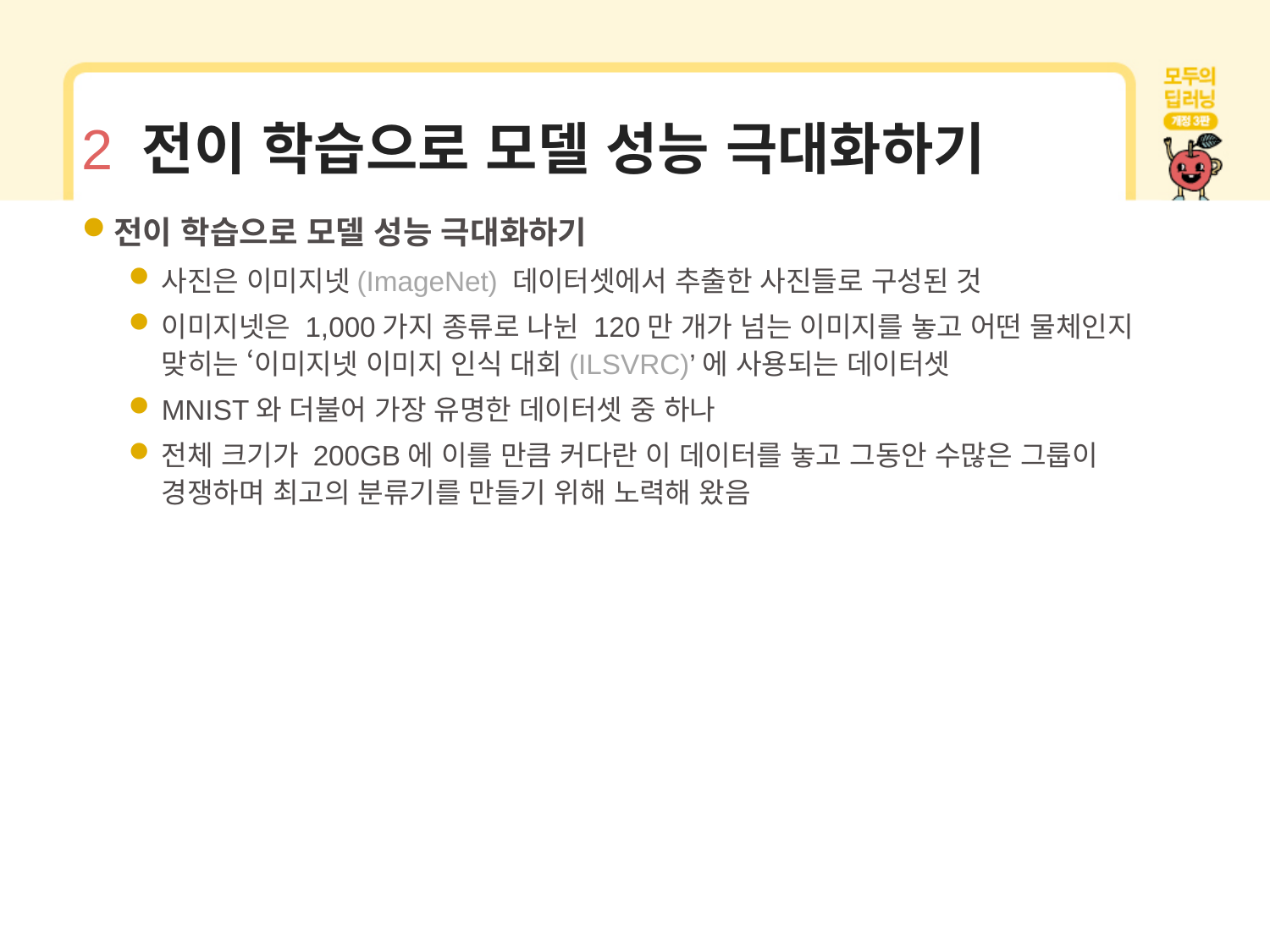

# 2 전이 학습으로 모델 성능 극대화하기
전이 학습으로 모델 성능 극대화하기
사진은 이미지넷(ImageNet) 데이터셋에서 추출한 사진들로 구성된 것
이미지넷은 1,000가지 종류로 나뉜 120만 개가 넘는 이미지를 놓고 어떤 물체인지 맞히는 ‘이미지넷 이미지 인식 대회(ILSVRC)’에 사용되는 데이터셋
MNIST와 더불어 가장 유명한 데이터셋 중 하나
전체 크기가 200GB에 이를 만큼 커다란 이 데이터를 놓고 그동안 수많은 그룹이 경쟁하며 최고의 분류기를 만들기 위해 노력해 왔음